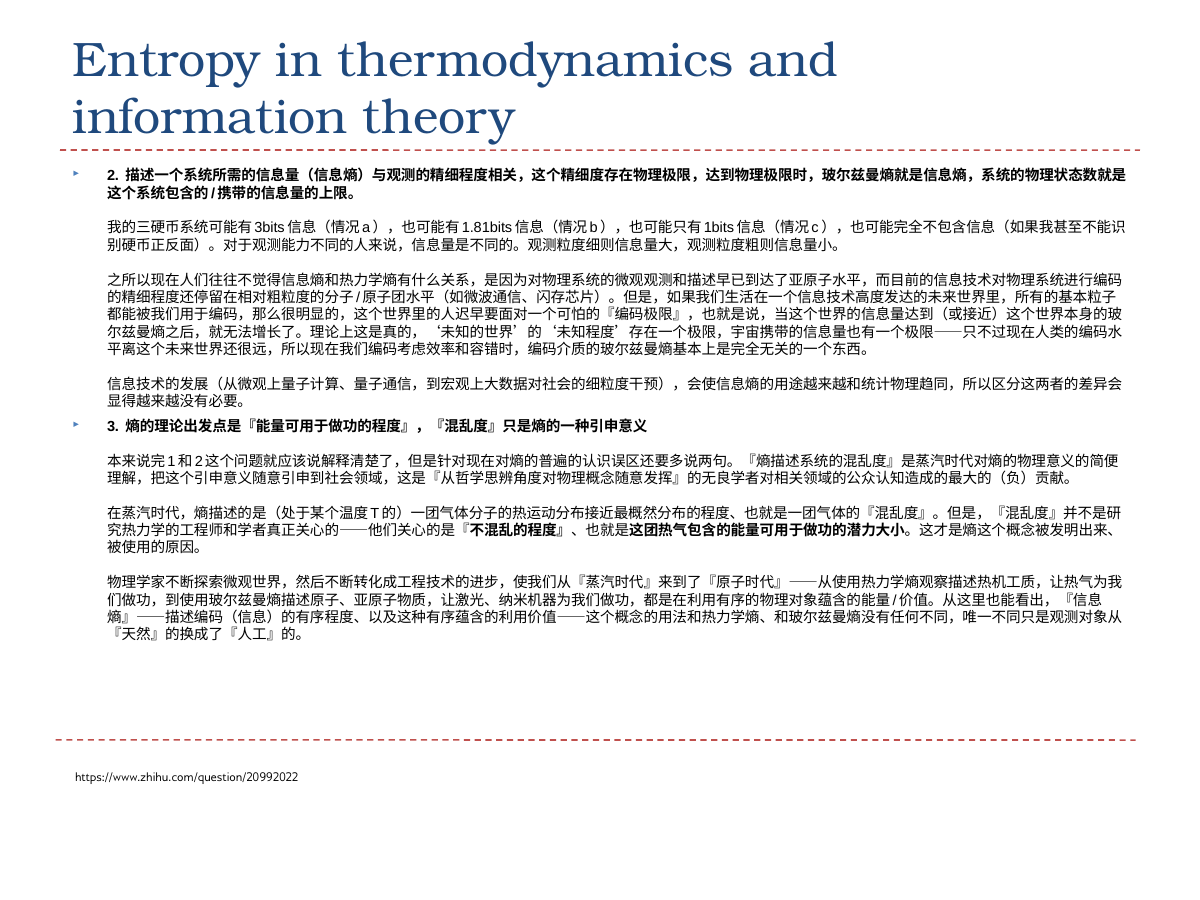

# Entropy in thermodynamics and information theory
2. 描述一个系统所需的信息量（信息熵）与观测的精细程度相关，这个精细度存在物理极限，达到物理极限时，玻尔兹曼熵就是信息熵，系统的物理状态数就是这个系统包含的/携带的信息量的上限。
我的三硬币系统可能有3bits信息（情况a），也可能有1.81bits信息（情况b），也可能只有1bits信息（情况c），也可能完全不包含信息（如果我甚至不能识别硬币正反面）。对于观测能力不同的人来说，信息量是不同的。观测粒度细则信息量大，观测粒度粗则信息量小。
之所以现在人们往往不觉得信息熵和热力学熵有什么关系，是因为对物理系统的微观观测和描述早已到达了亚原子水平，而目前的信息技术对物理系统进行编码的精细程度还停留在相对粗粒度的分子/原子团水平（如微波通信、闪存芯片）。但是，如果我们生活在一个信息技术高度发达的未来世界里，所有的基本粒子都能被我们用于编码，那么很明显的，这个世界里的人迟早要面对一个可怕的『编码极限』，也就是说，当这个世界的信息量达到（或接近）这个世界本身的玻尔兹曼熵之后，就无法增长了。理论上这是真的，‘未知的世界’的‘未知程度’存在一个极限，宇宙携带的信息量也有一个极限——只不过现在人类的编码水平离这个未来世界还很远，所以现在我们编码考虑效率和容错时，编码介质的玻尔兹曼熵基本上是完全无关的一个东西。
信息技术的发展（从微观上量子计算、量子通信，到宏观上大数据对社会的细粒度干预），会使信息熵的用途越来越和统计物理趋同，所以区分这两者的差异会显得越来越没有必要。
3. 熵的理论出发点是『能量可用于做功的程度』，『混乱度』只是熵的一种引申意义
本来说完1和2这个问题就应该说解释清楚了，但是针对现在对熵的普遍的认识误区还要多说两句。『熵描述系统的混乱度』是蒸汽时代对熵的物理意义的简便理解，把这个引申意义随意引申到社会领域，这是『从哲学思辨角度对物理概念随意发挥』的无良学者对相关领域的公众认知造成的最大的（负）贡献。
在蒸汽时代，熵描述的是（处于某个温度T的）一团气体分子的热运动分布接近最概然分布的程度、也就是一团气体的『混乱度』。但是，『混乱度』并不是研究热力学的工程师和学者真正关心的——他们关心的是『不混乱的程度』、也就是这团热气包含的能量可用于做功的潜力大小。这才是熵这个概念被发明出来、被使用的原因。
物理学家不断探索微观世界，然后不断转化成工程技术的进步，使我们从『蒸汽时代』来到了『原子时代』——从使用热力学熵观察描述热机工质，让热气为我们做功，到使用玻尔兹曼熵描述原子、亚原子物质，让激光、纳米机器为我们做功，都是在利用有序的物理对象蕴含的能量/价值。从这里也能看出，『信息熵』——描述编码（信息）的有序程度、以及这种有序蕴含的利用价值——这个概念的用法和热力学熵、和玻尔兹曼熵没有任何不同，唯一不同只是观测对象从『天然』的换成了『人工』的。

https://www.zhihu.com/question/20992022